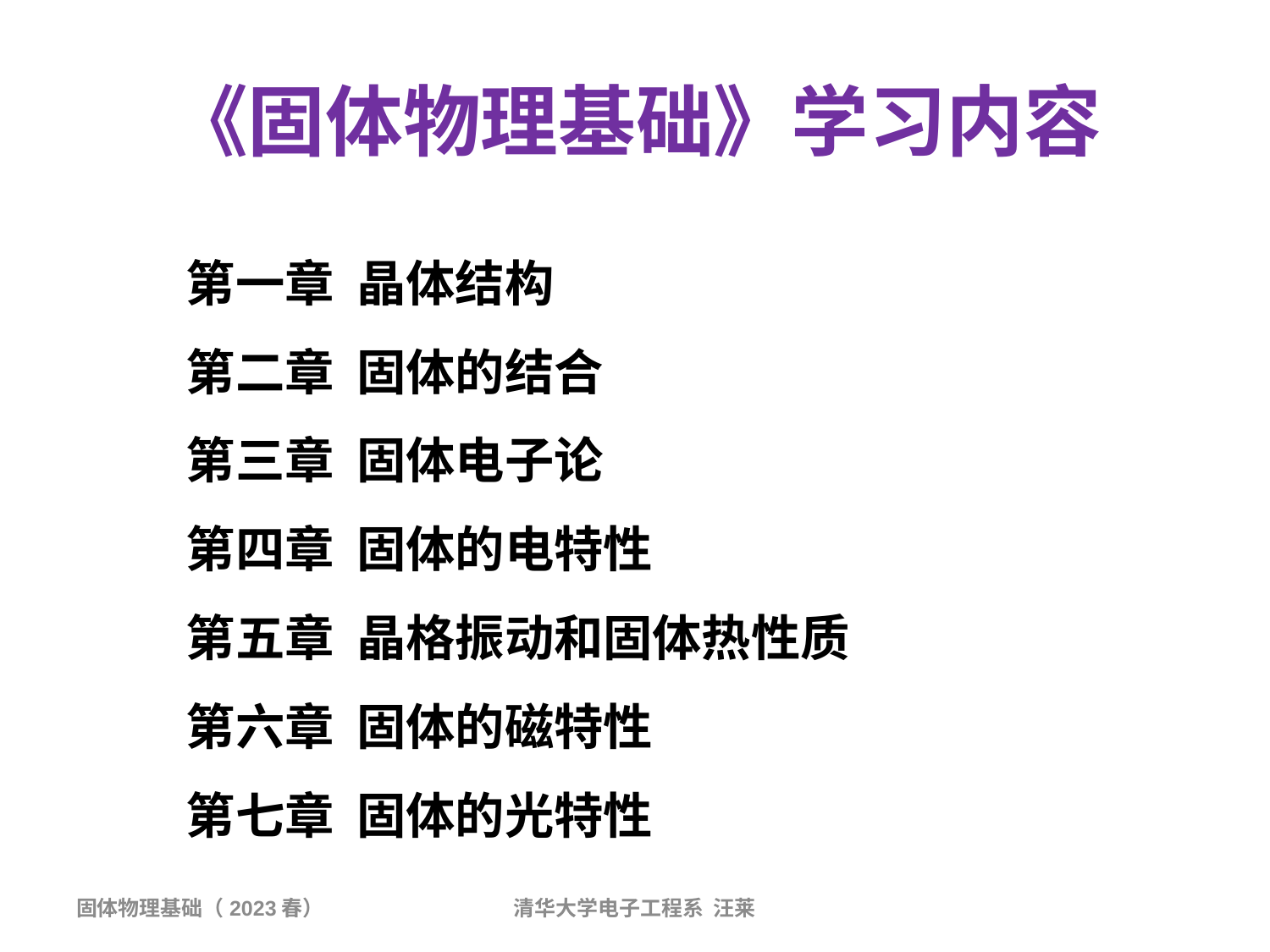

《固体物理基础》学习内容
第一章  晶体结构
第二章  固体的结合
第三章  固体电子论
第四章  固体的电特性
第五章  晶格振动和固体热性质
第六章  固体的磁特性
第七章  固体的光特性
固体物理基础（2023春）
清华大学电子工程系  汪莱
10